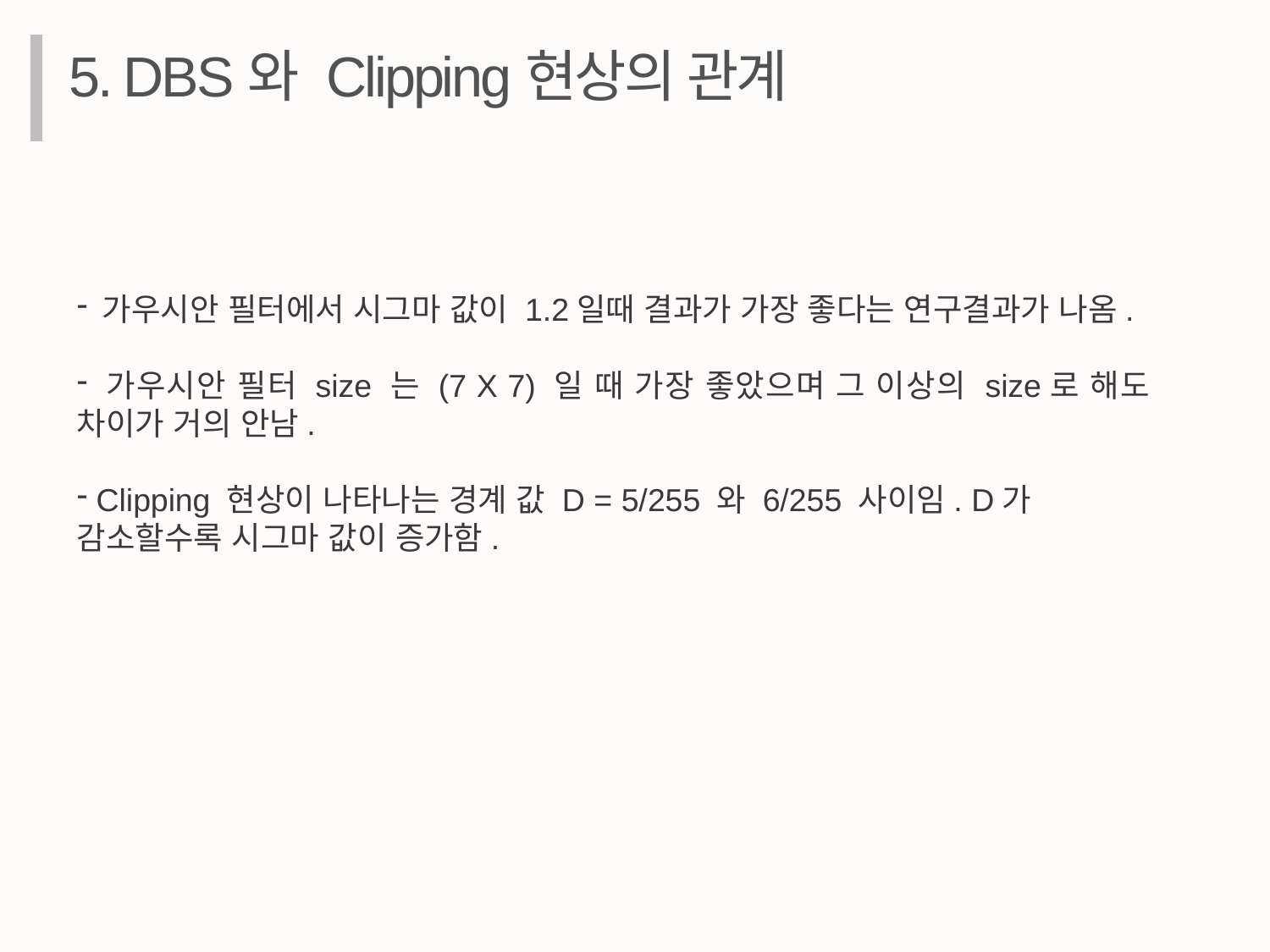

5. DBS와 Clipping현상의 관계

 가우시안 필터에서 시그마 값이 1.2일때 결과가 가장 좋다는 연구결과가 나옴.

 가우시안 필터 size 는 (7 X 7) 일 때 가장 좋았으며 그 이상의 size로 해도 차이가 거의 안남.

 Clipping 현상이 나타나는 경계 값 D = 5/255 와 6/255 사이임. D가 감소할수록 시그마 값이 증가함.